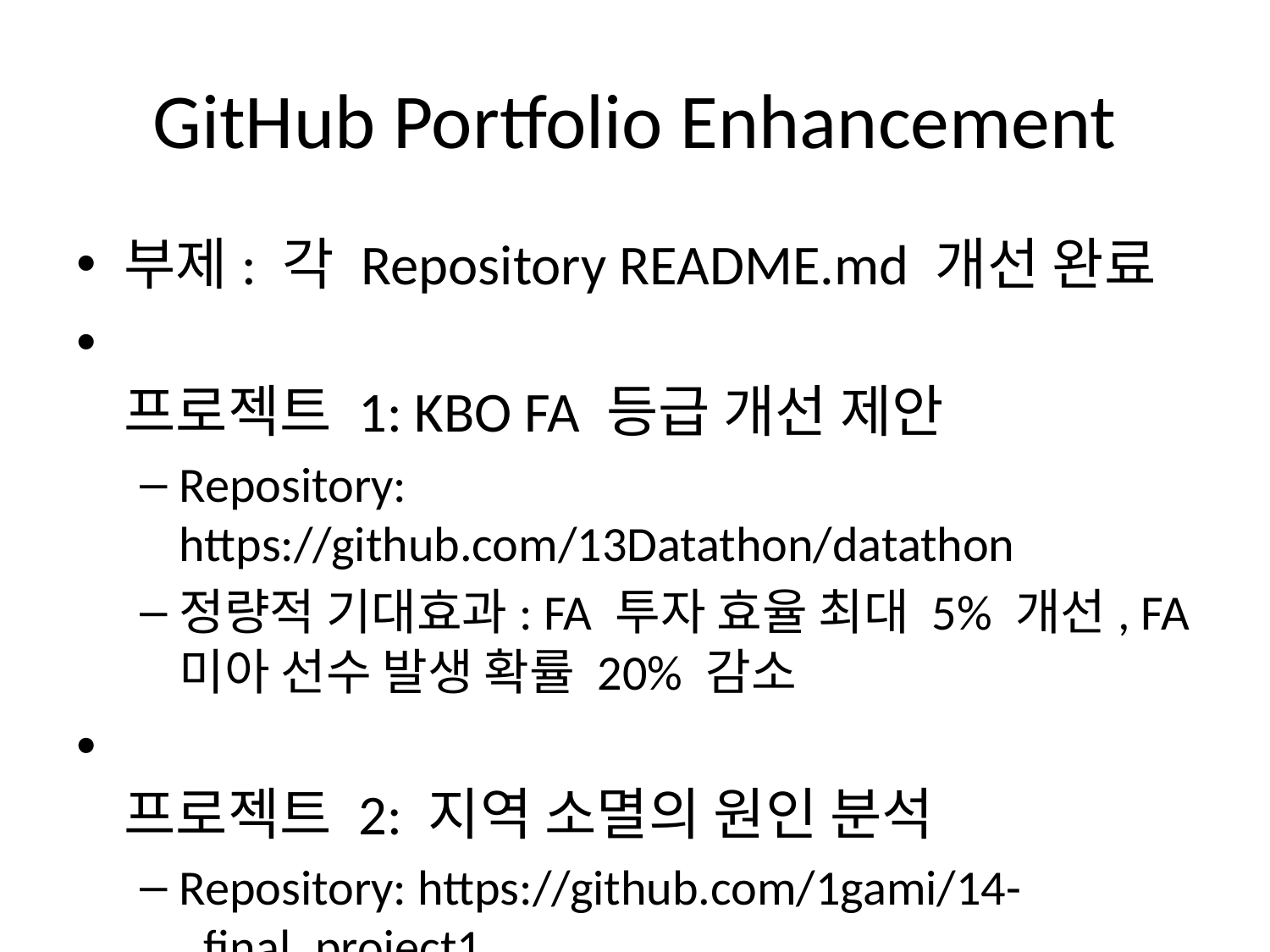

# GitHub Portfolio Enhancement
부제: 각 Repository README.md 개선 완료
프로젝트 1: KBO FA 등급 개선 제안
Repository: https://github.com/13Datathon/datathon
정량적 기대효과: FA 투자 효율 최대 5% 개선, FA 미아 선수 발생 확률 20% 감소
프로젝트 2: 지역 소멸의 원인 분석
Repository: https://github.com/1gami/14-_final_project1
정량적 기대효과: 청년 인구 순유출 연간 3~5% 둔화
프로젝트 3: 신용카드 고객 세분화
Repository: https://github.com/hodduksase/git_project_5
정량적 기대효과: 마케팅 비용 15~20% 절감, VIP 고객 이탈률 연간 5~8% 감소